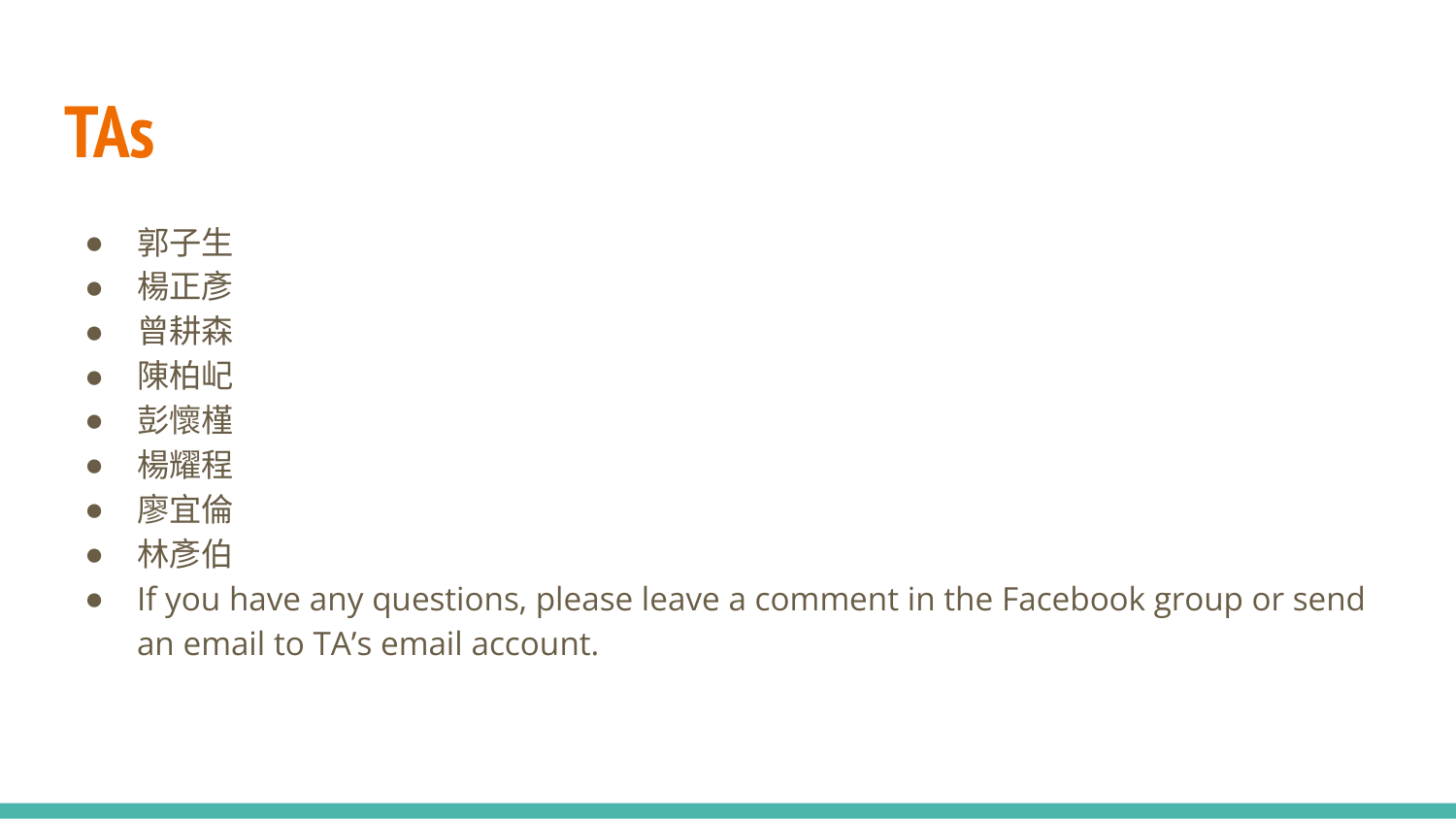

# TAs
郭子生
楊正彥
曾耕森
陳柏屺
彭懷槿
楊耀程
廖宜倫
林彥伯
If you have any questions, please leave a comment in the Facebook group or send an email to TA’s email account.